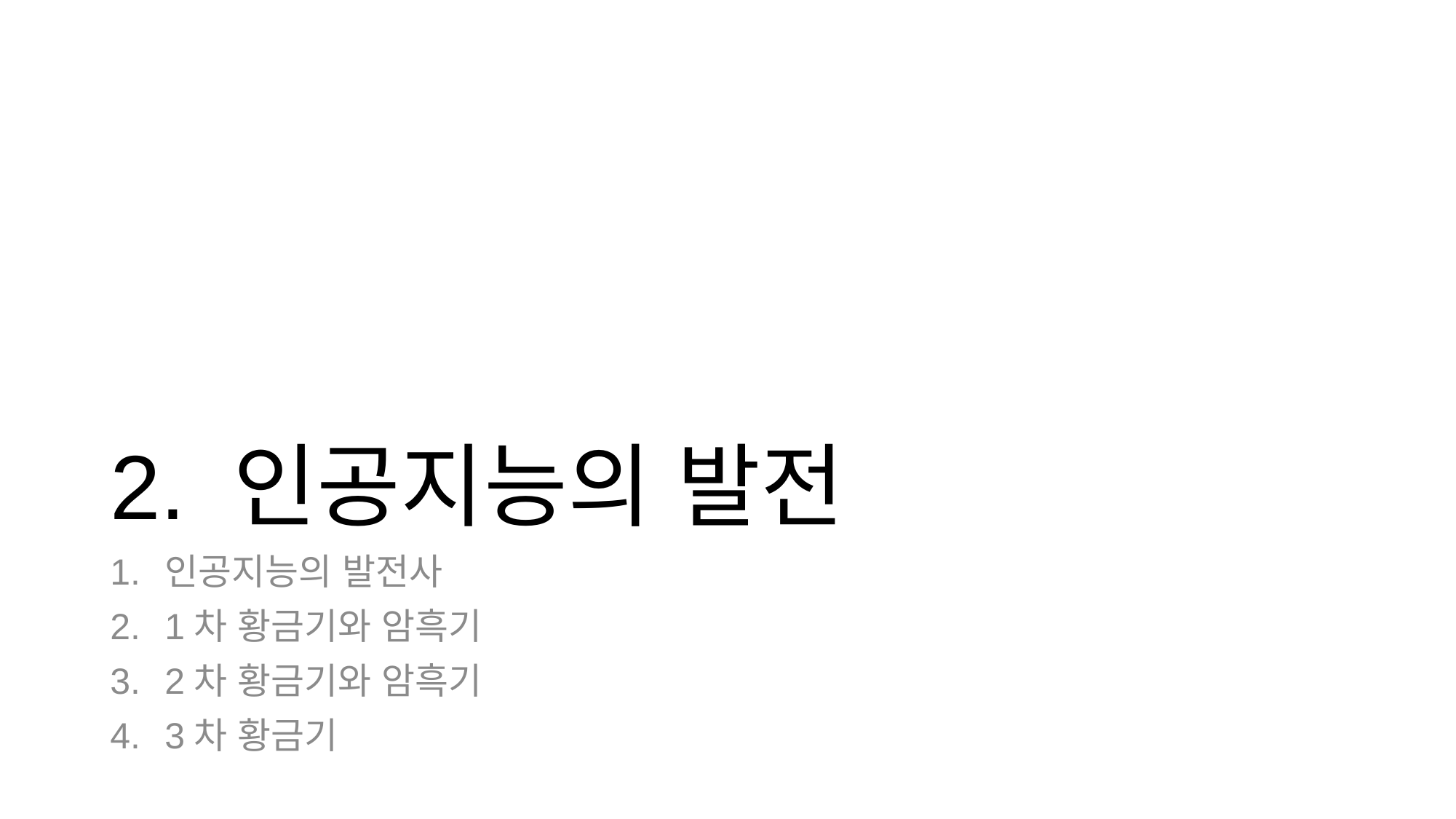

# 2. 인공지능의 발전
인공지능의 발전사
1차 황금기와 암흑기
2차 황금기와 암흑기
3차 황금기